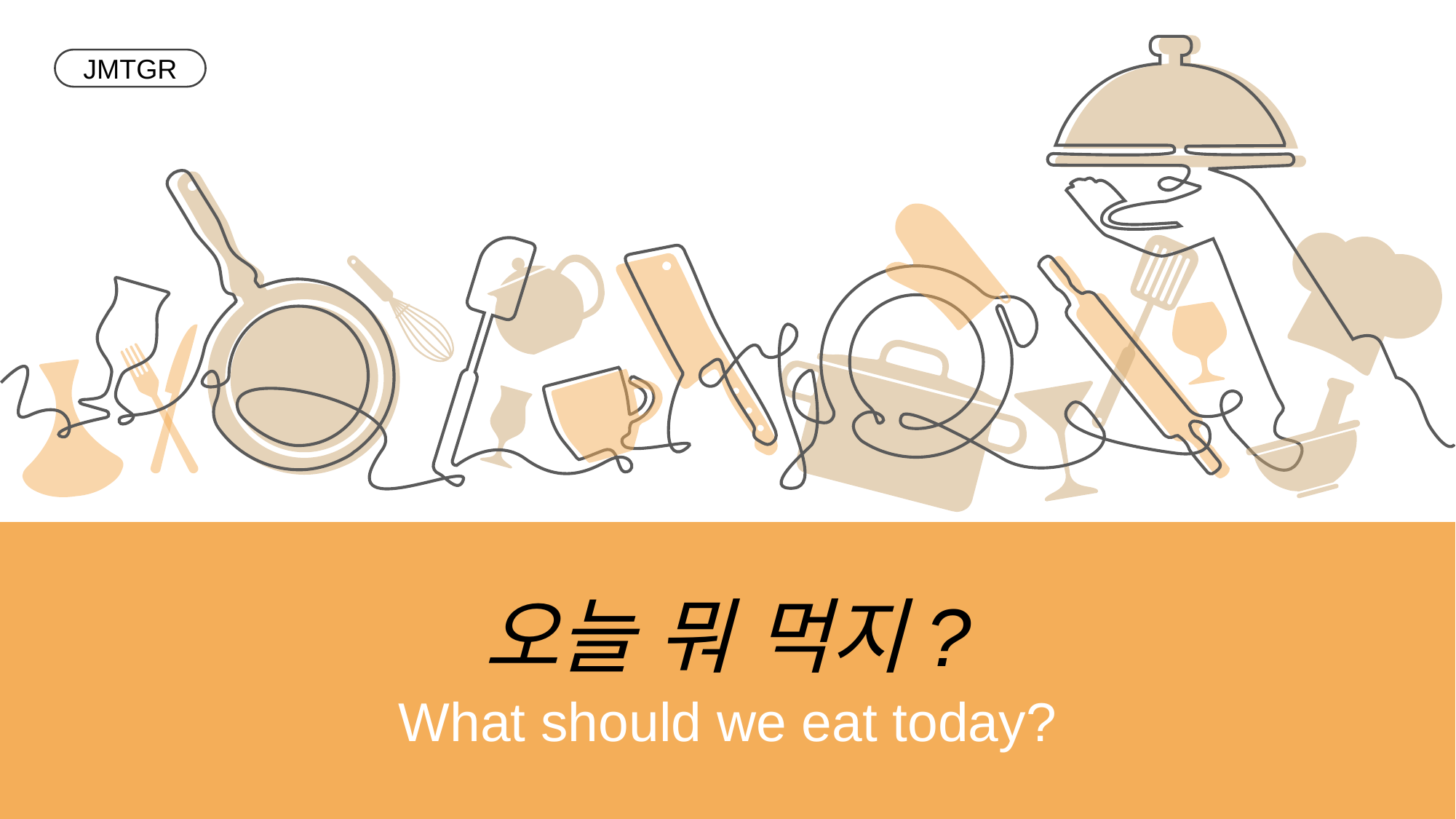

JMTGR

오늘 뭐 먹지?
What should we eat today?